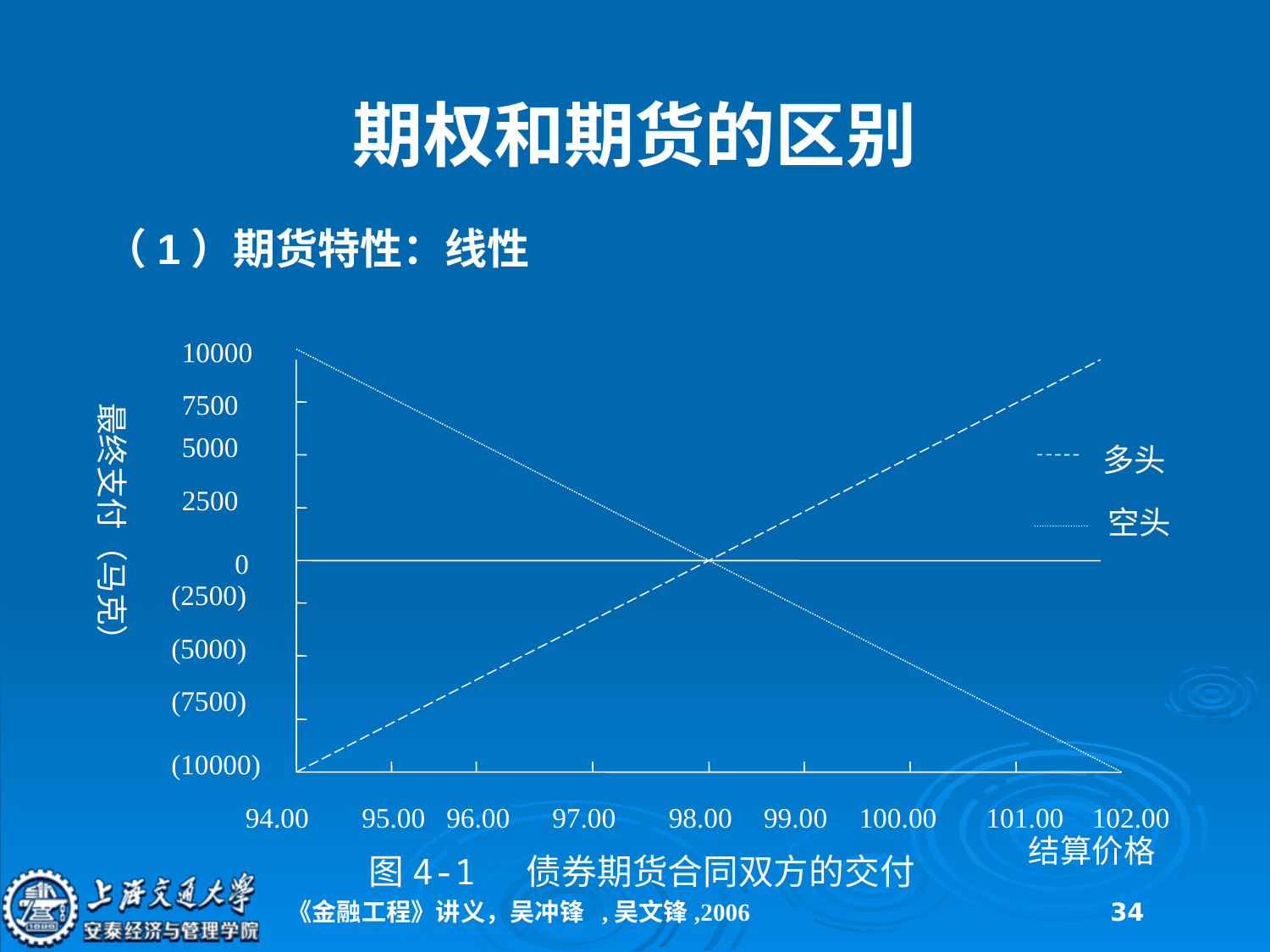

# 期权和期货的区别
（1）期货特性：线性
10000

最终支付（马克）
7500

5000
多头

2500
空头

0

(2500)

(5000)

(7500)

(10000)

94.00
95.00
96.00
97.00
98.00
99.00
100.00
101.00
102.00
结算价格
图4-1  债券期货合同双方的交付